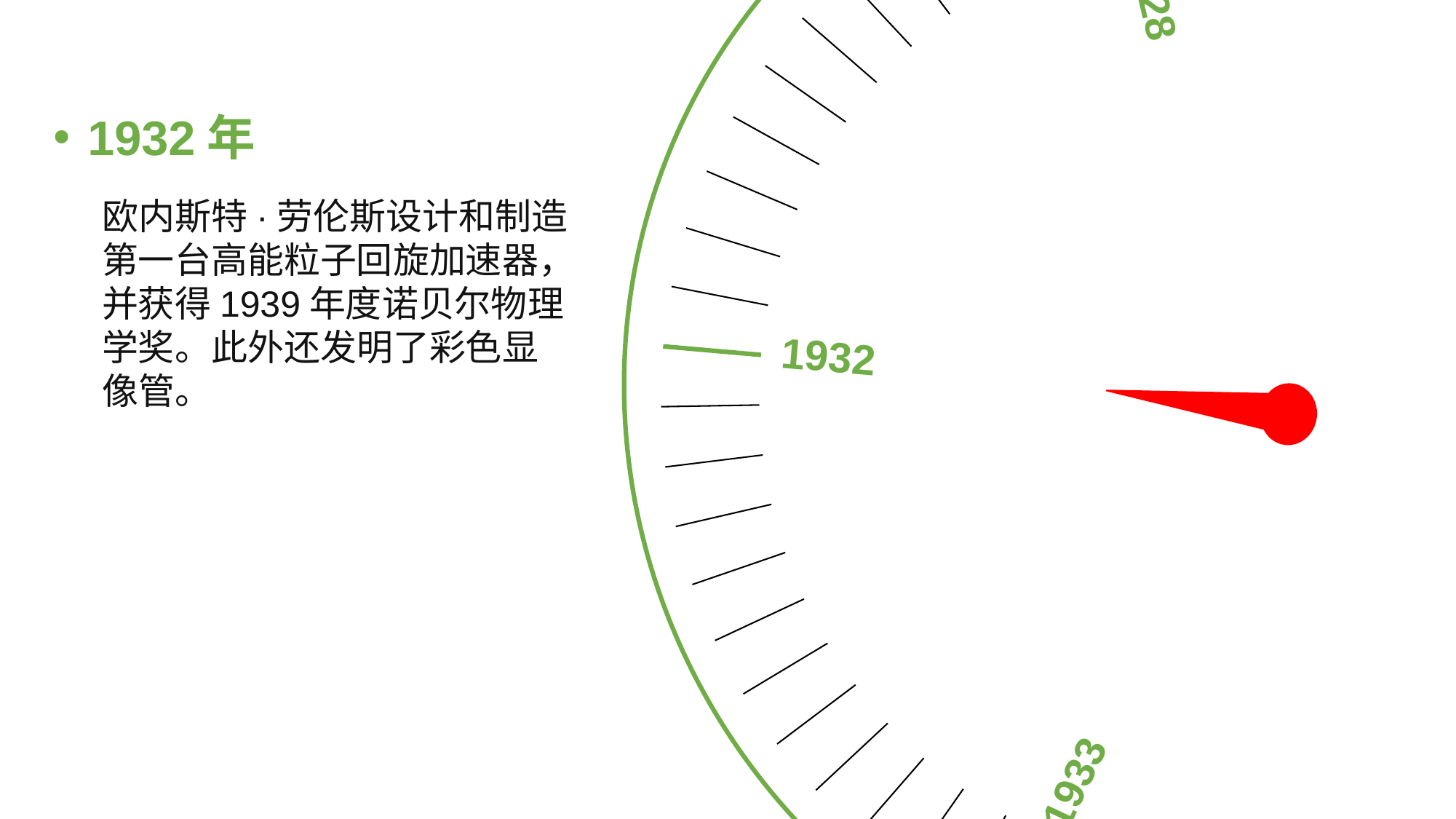

1928
1927
1932
1934
1933
1932年
欧内斯特·劳伦斯设计和制造第一台高能粒子回旋加速器，并获得1939年度诺贝尔物理学奖。此外还发明了彩色显像管。